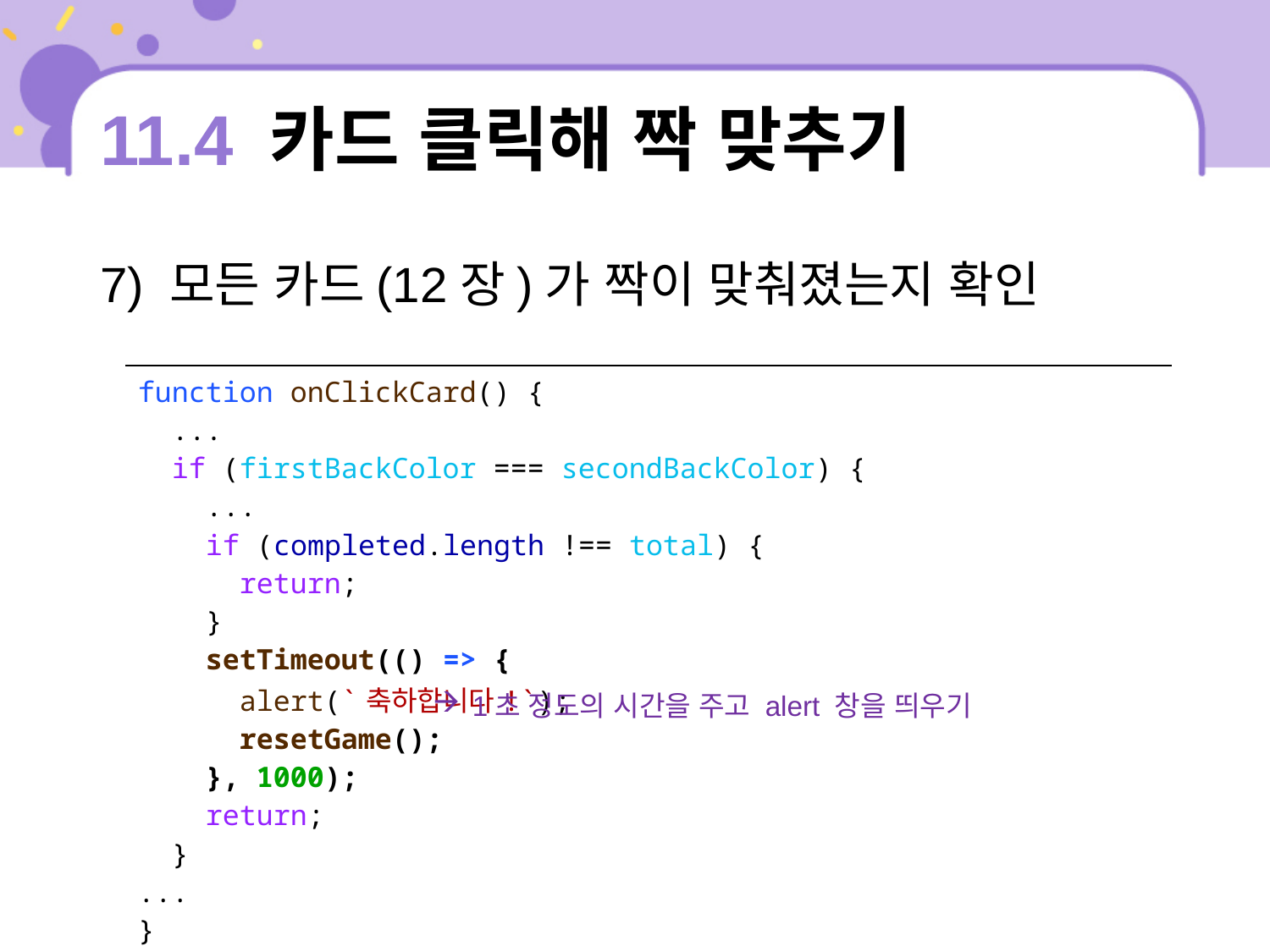

# 11.4 카드 클릭해 짝 맞추기
7) 모든 카드(12장)가 짝이 맞춰졌는지 확인
| function onClickCard() { ... if (firstBackColor === secondBackColor) { ... if (completed.length !== total) { return; } setTimeout(() => { alert(`축하합니다!`); resetGame(); }, 1000); return; } ... } |
| --- |
1초 정도의 시간을 주고 alert 창을 띄우기